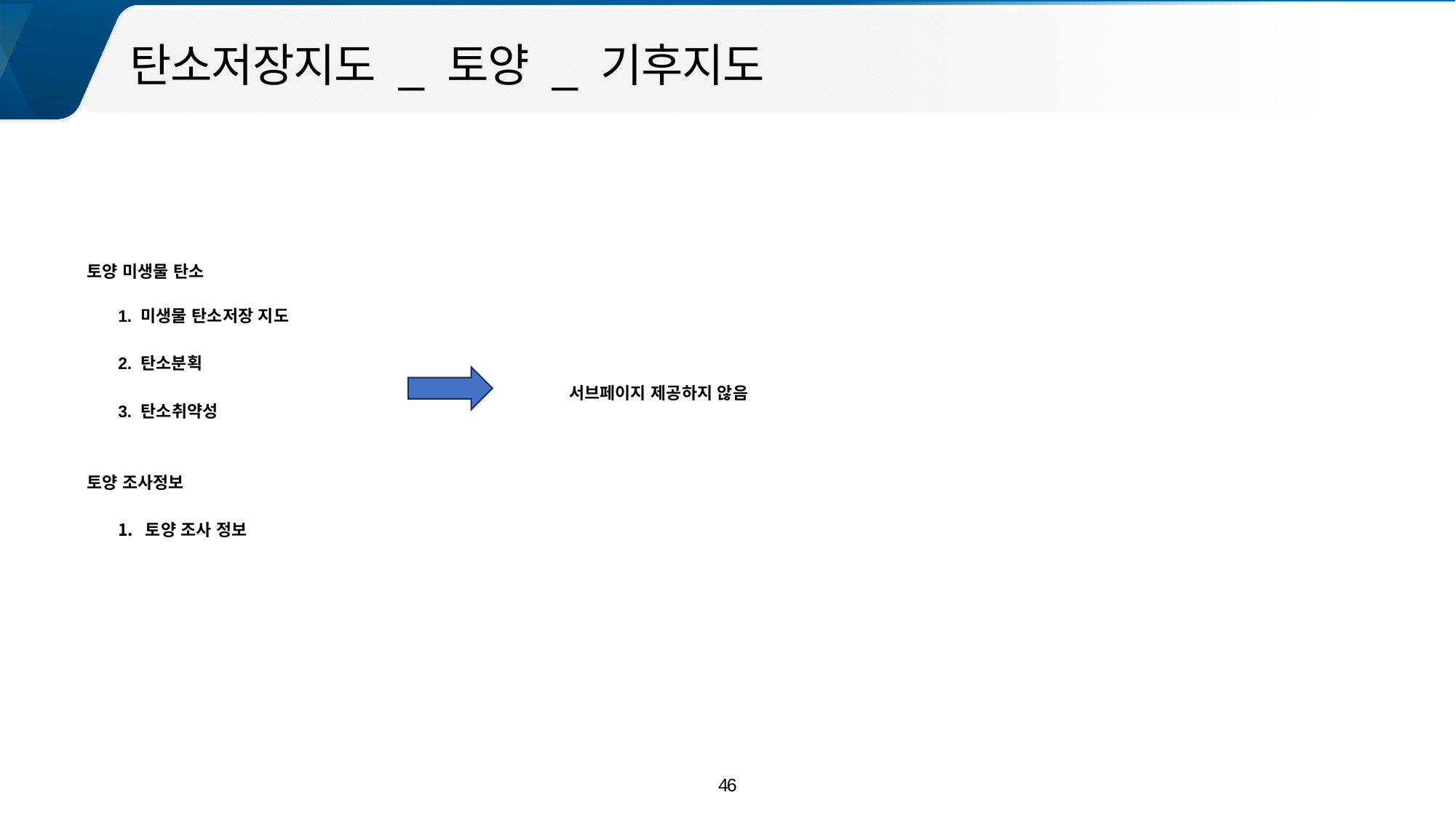

탄소저장지도 _ 토양 _ 기후지도
토양 미생물 탄소
1. 미생물 탄소저장 지도
2. 탄소분획

서브페이지 제공하지 않음
3. 탄소취약성
토양 조사정보
토양 조사 정보